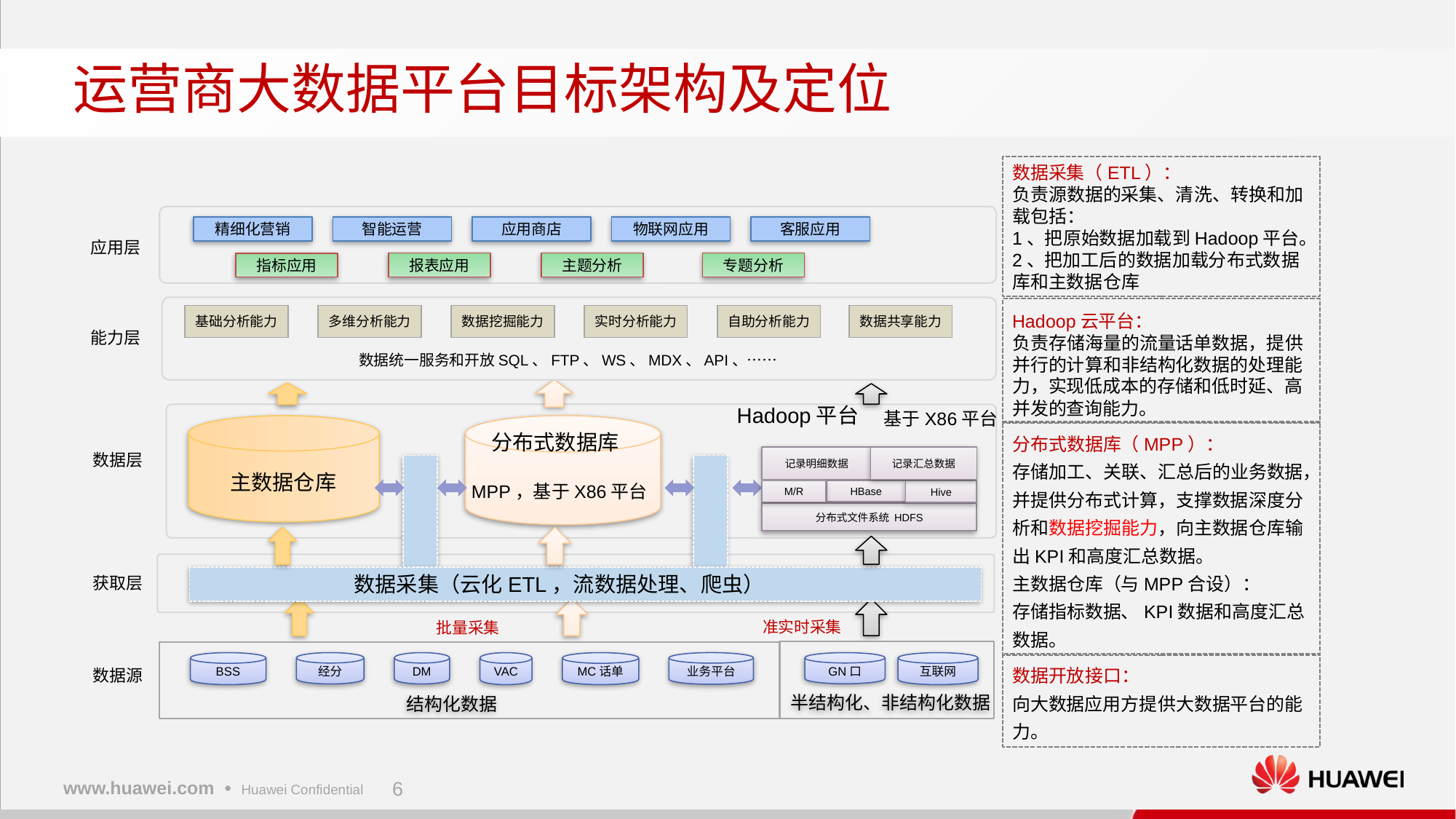

运营商大数据平台目标架构及定位
数据采集（ETL）：
负责源数据的采集、清洗、转换和加载包括：
1、把原始数据加载到Hadoop平台。
2、把加工后的数据加载分布式数据库和主数据仓库

精细化营销
智能运营
应用商店
物联网应用
客服应用
报表应用
主题分析
专题分析
指标应用

Hadoop云平台：
负责存储海量的流量话单数据，提供并行的计算和非结构化数据的处理能力，实现低成本的存储和低时延、高并发的查询能力。
基础分析能力
多维分析能力
数据挖掘能力
实时分析能力
自助分析能力
数据共享能力
数据统一服务和开放SQL、FTP、WS、MDX、API、……

Hadoop平台
基于X86平台

分布式数据库
分布式数据库（MPP）：
存储加工、关联、汇总后的业务数据，并提供分布式计算，支撑数据深度分析和数据挖掘能力，向主数据仓库输出KPI和高度汇总数据。
主数据仓库（与MPP合设）：
存储指标数据、KPI数据和高度汇总数据。
记录明细数据
记录汇总数据

主数据仓库
MPP，基于X86平台

HBase
Hive
M/R
分布式文件系统 HDFS

数据采集（云化ETL，流数据处理、爬虫）

准实时采集
批量采集

GN口
DM
业务平台
BSS
经分
VAC
MC话单
互联网
数据开放接口：
向大数据应用方提供大数据平台的能力。
半结构化、非结构化数据
结构化数据
应用层
能力层
数据层
获取层
数据源